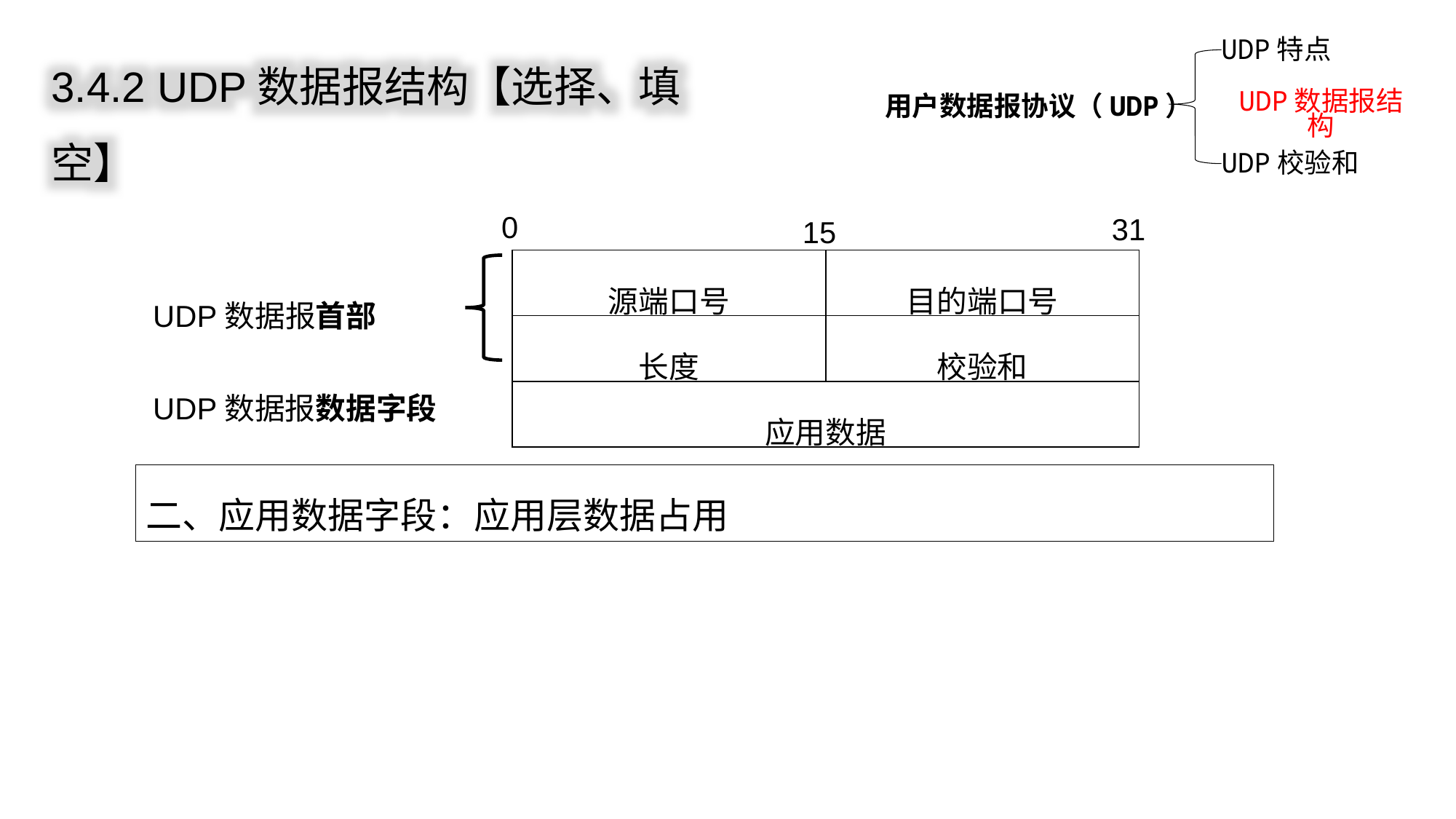

UDP特点

用户数据报协议（UDP）
UDP数据报结构
UDP校验和
3.4.2 UDP数据报结构【选择、填空】
0
31
15
| 源端口号 | 目的端口号 |
| --- | --- |
| 长度 | 校验和 |
| 应用数据 |  |

UDP数据报首部
UDP数据报数据字段
二、应用数据字段：应用层数据占用